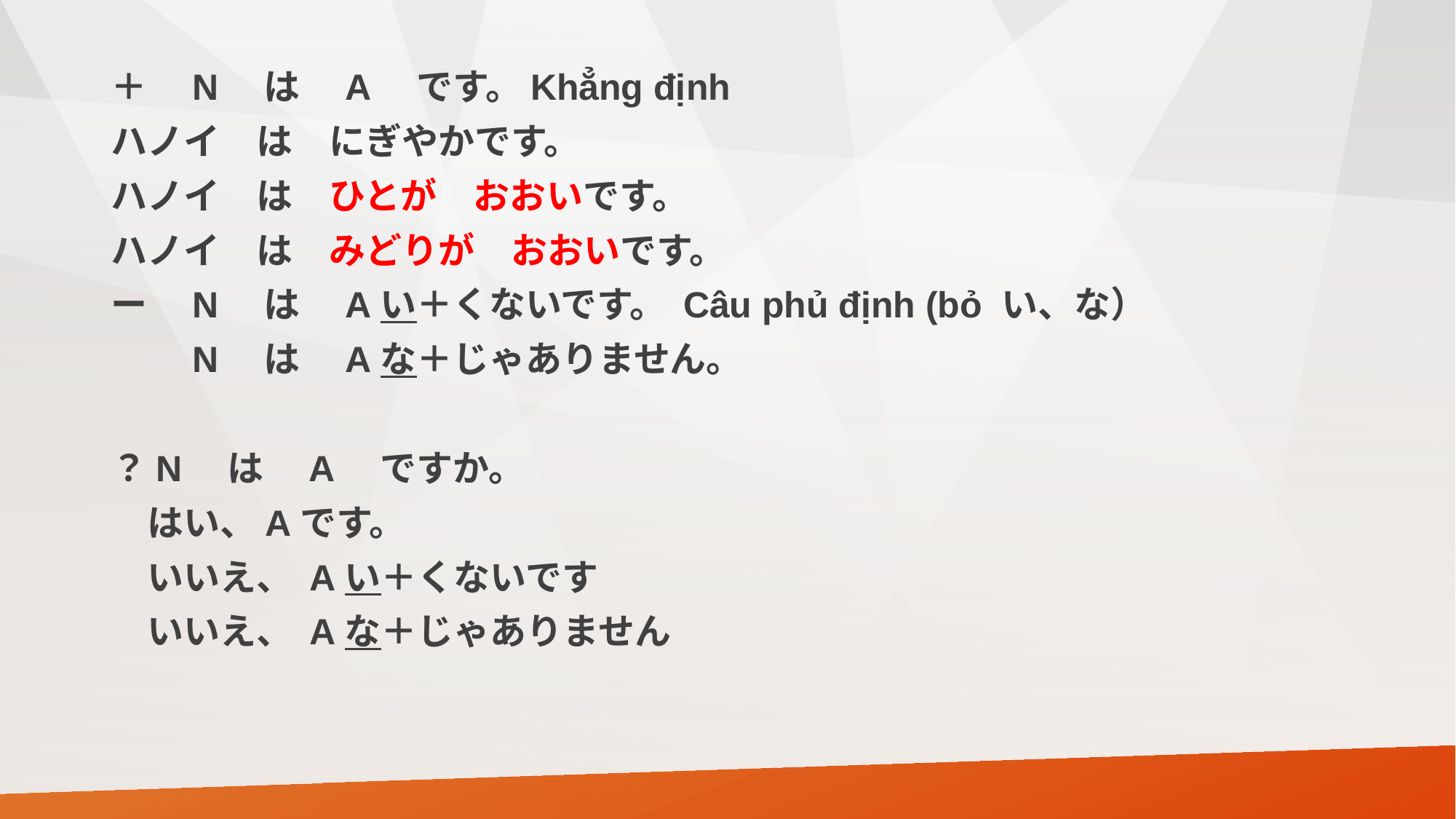

＋　N　は　A　です。Khẳng định
ハノイ　は　にぎやかです。
ハノイ　は　ひとが　おおいです。
ハノイ　は　みどりが　おおいです。
ー　N　は　Aい＋くないです。 Câu phủ định (bỏ い、な）
　　N　は　Aな＋じゃありません。

？N　は　A　ですか。
　はい、Aです。
　いいえ、 Aい＋くないです
　いいえ、 Aな＋じゃありません